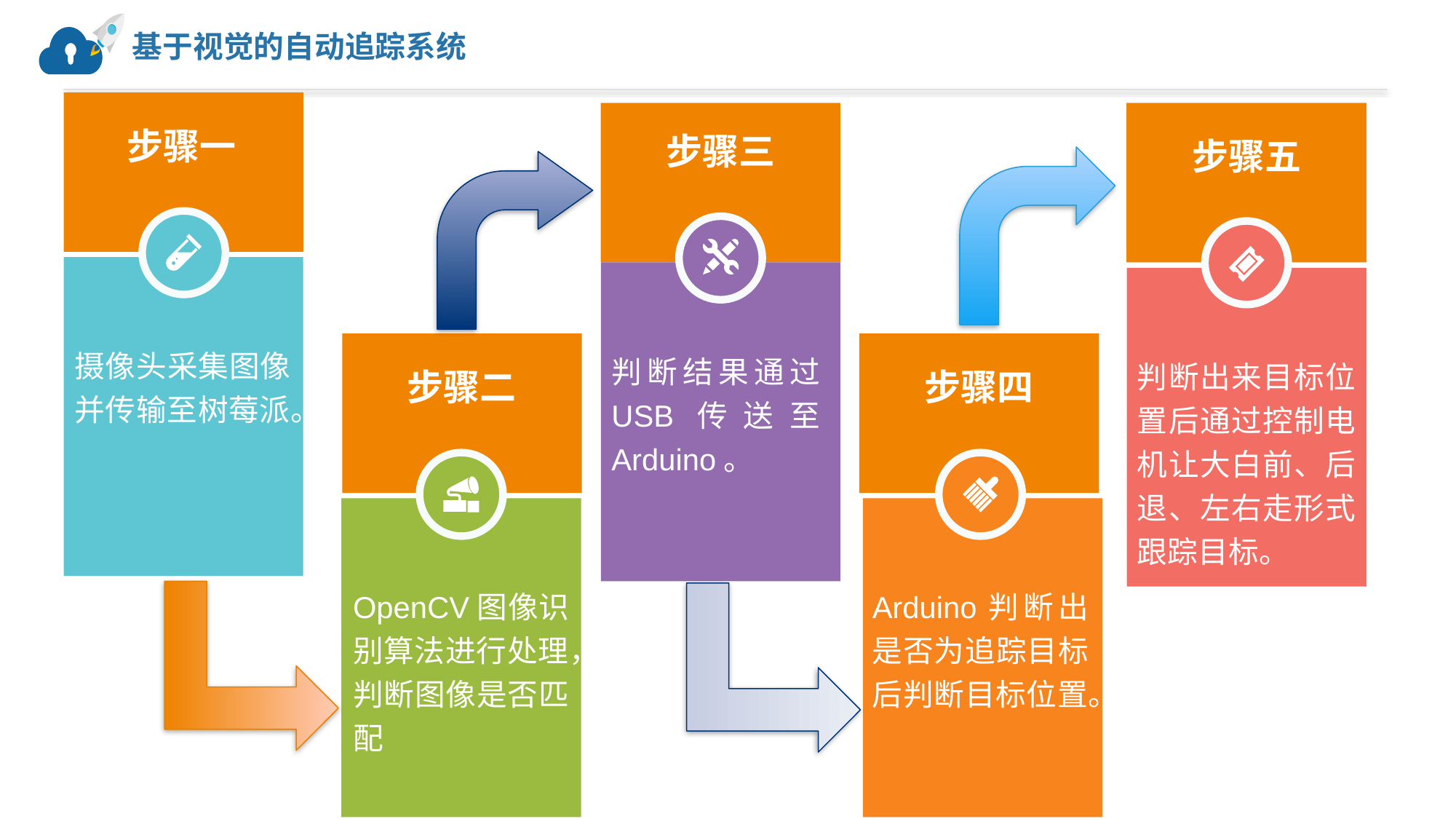

# 基于视觉的自动追踪系统

步骤一
步骤三
步骤五

摄像头采集图像并传输至树莓派。
判断结果通过USB传送至Arduino。
判断出来目标位置后通过控制电机让大白前、后退、左右走形式跟踪目标。
步骤二
步骤四

OpenCV图像识别算法进行处理，判断图像是否匹配
Arduino判断出是否为追踪目标后判断目标位置。